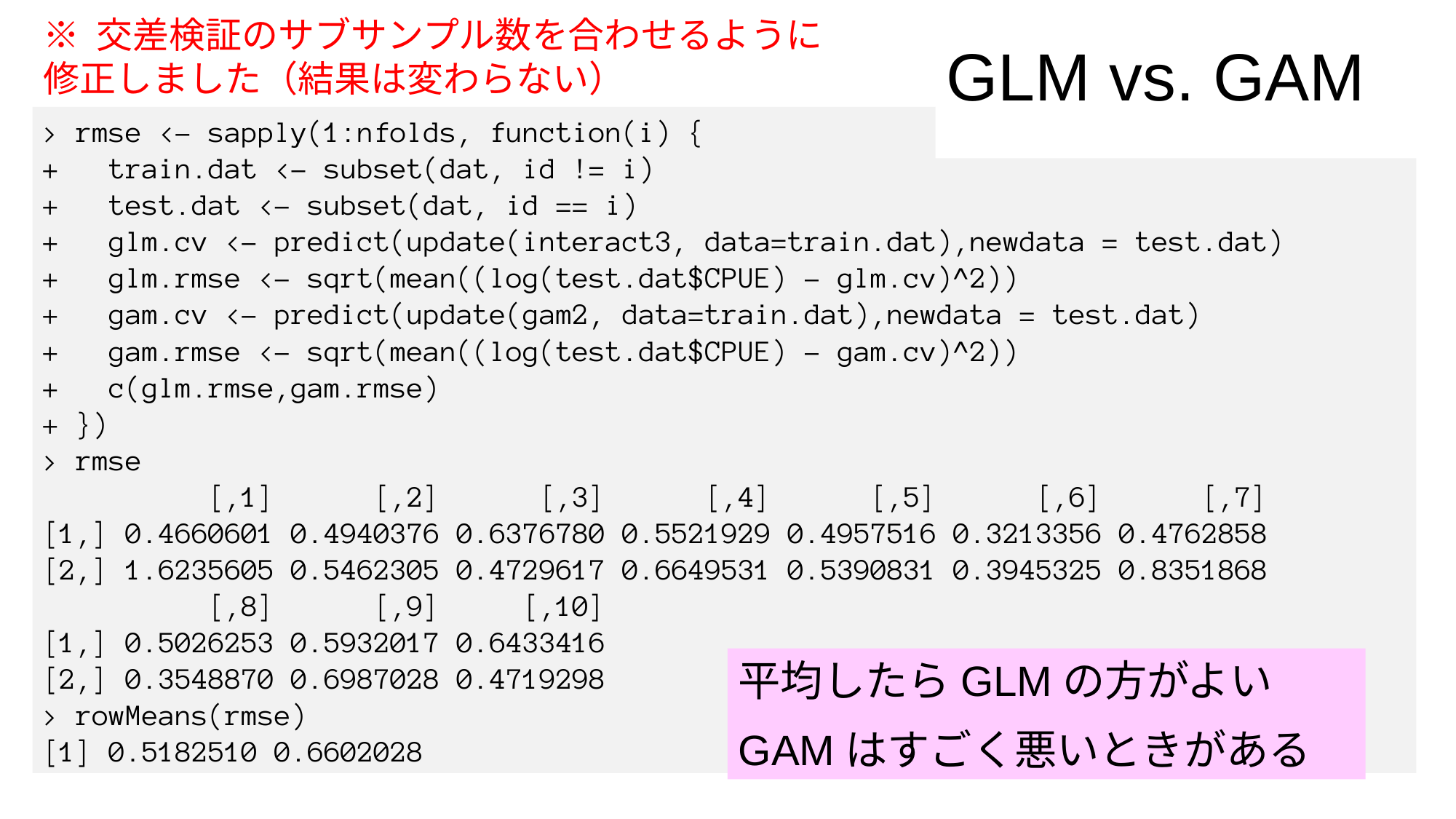

GLM vs. GAM
※ 交差検証のサブサンプル数を合わせるように修正しました（結果は変わらない）
> rmse <- sapply(1:nfolds, function(i) {
+   train.dat <- subset(dat, id != i)
+   test.dat <- subset(dat, id == i)
+   glm.cv <- predict(update(interact3, data=train.dat),newdata = test.dat)
+   glm.rmse <- sqrt(mean((log(test.dat$CPUE) - glm.cv)^2))
+   gam.cv <- predict(update(gam2, data=train.dat),newdata = test.dat)
+   gam.rmse <- sqrt(mean((log(test.dat$CPUE) - gam.cv)^2))
+   c(glm.rmse,gam.rmse)
+ })
> rmse
          [,1]      [,2]      [,3]      [,4]      [,5]      [,6]      [,7]
[1,] 0.4660601 0.4940376 0.6376780 0.5521929 0.4957516 0.3213356 0.4762858
[2,] 1.6235605 0.5462305 0.4729617 0.6649531 0.5390831 0.3945325 0.8351868
          [,8]      [,9]     [,10]
[1,] 0.5026253 0.5932017 0.6433416
[2,] 0.3548870 0.6987028 0.4719298
> rowMeans(rmse)
[1] 0.5182510 0.6602028
平均したらGLMの方がよい
GAMはすごく悪いときがある